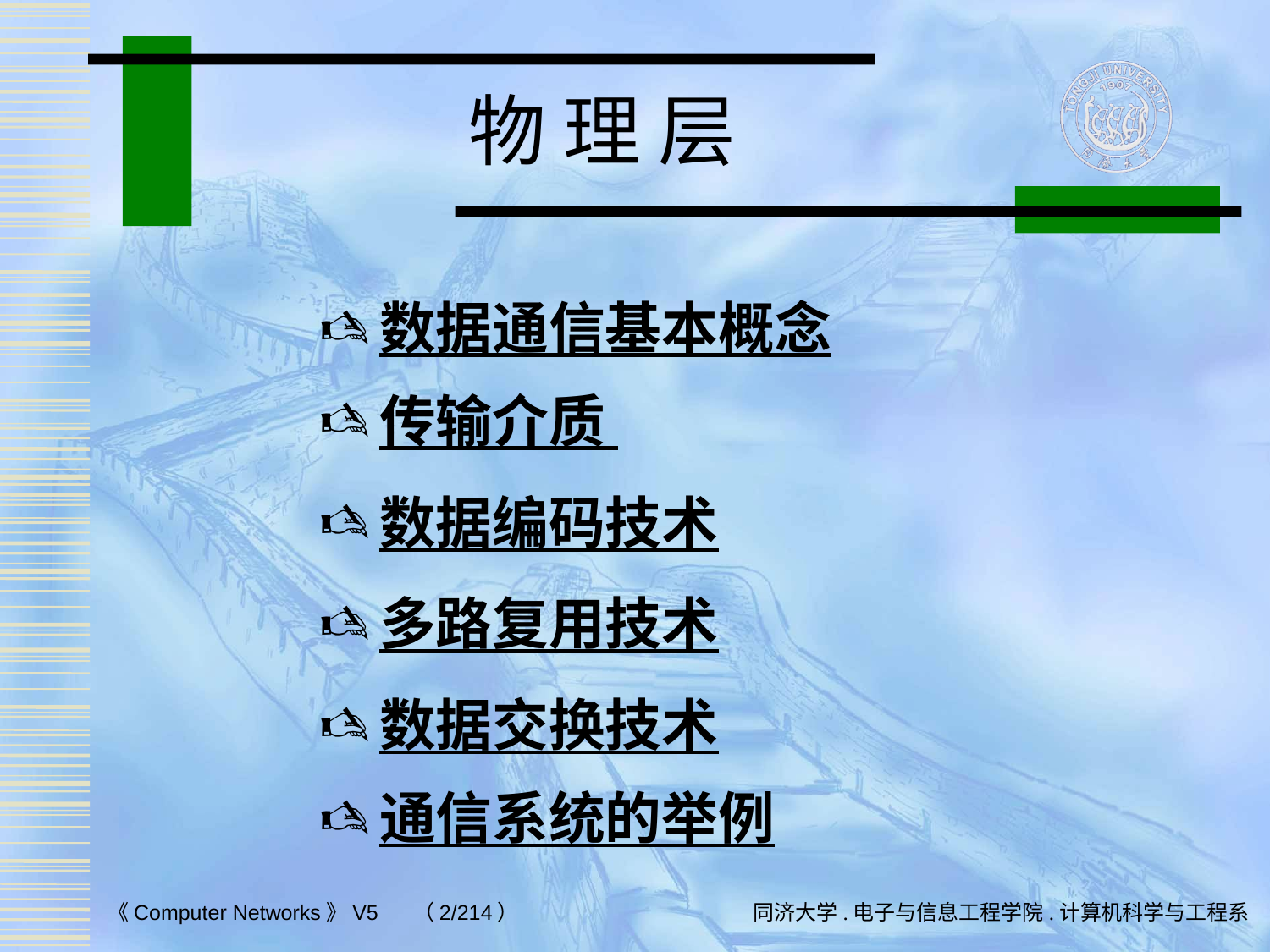

# 物 理 层
数据通信基本概念
传输介质
数据编码技术
多路复用技术
数据交换技术
通信系统的举例